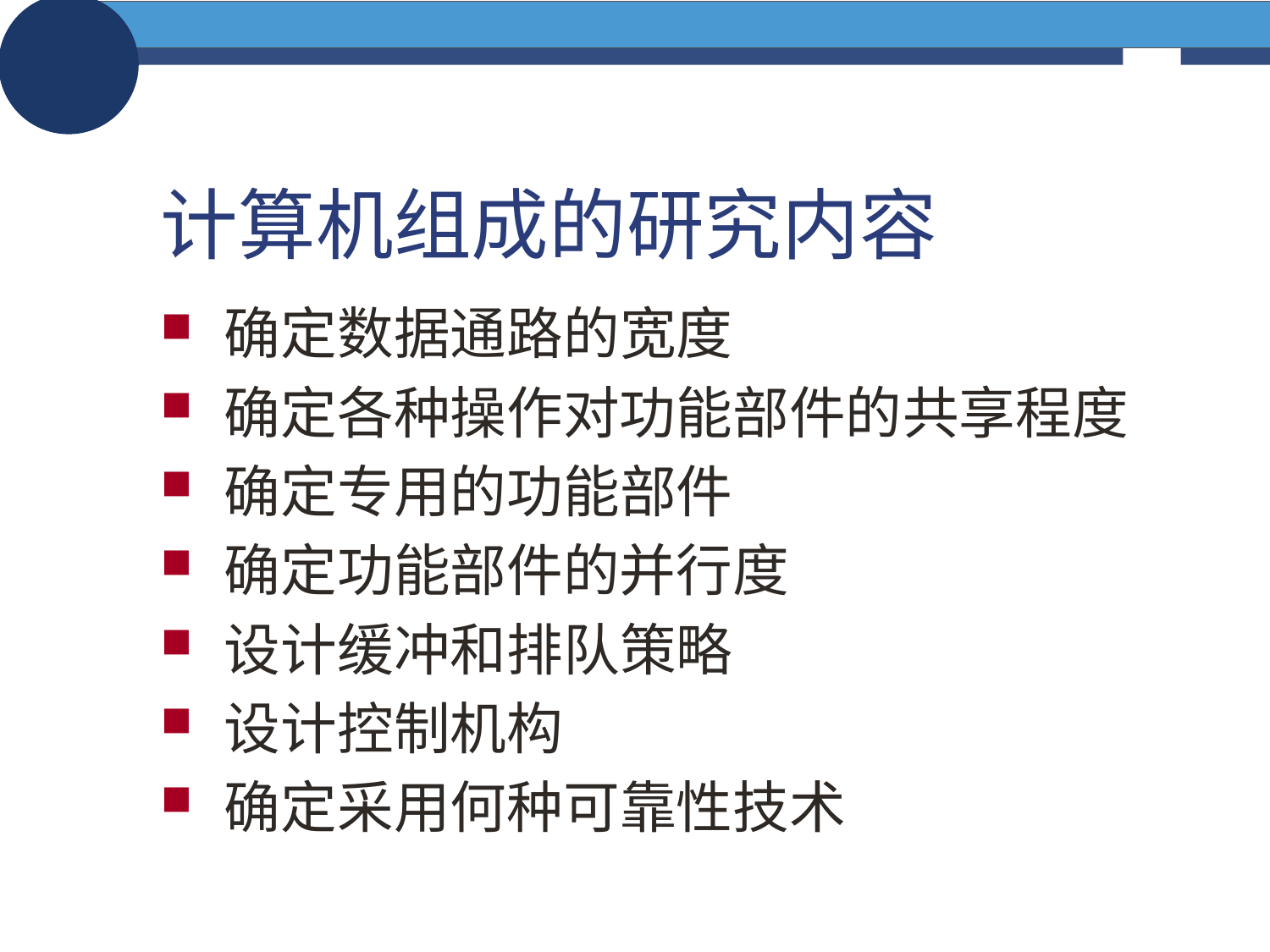

# 计算机组成的研究内容
确定数据通路的宽度
确定各种操作对功能部件的共享程度
确定专用的功能部件
确定功能部件的并行度
设计缓冲和排队策略
设计控制机构
确定采用何种可靠性技术